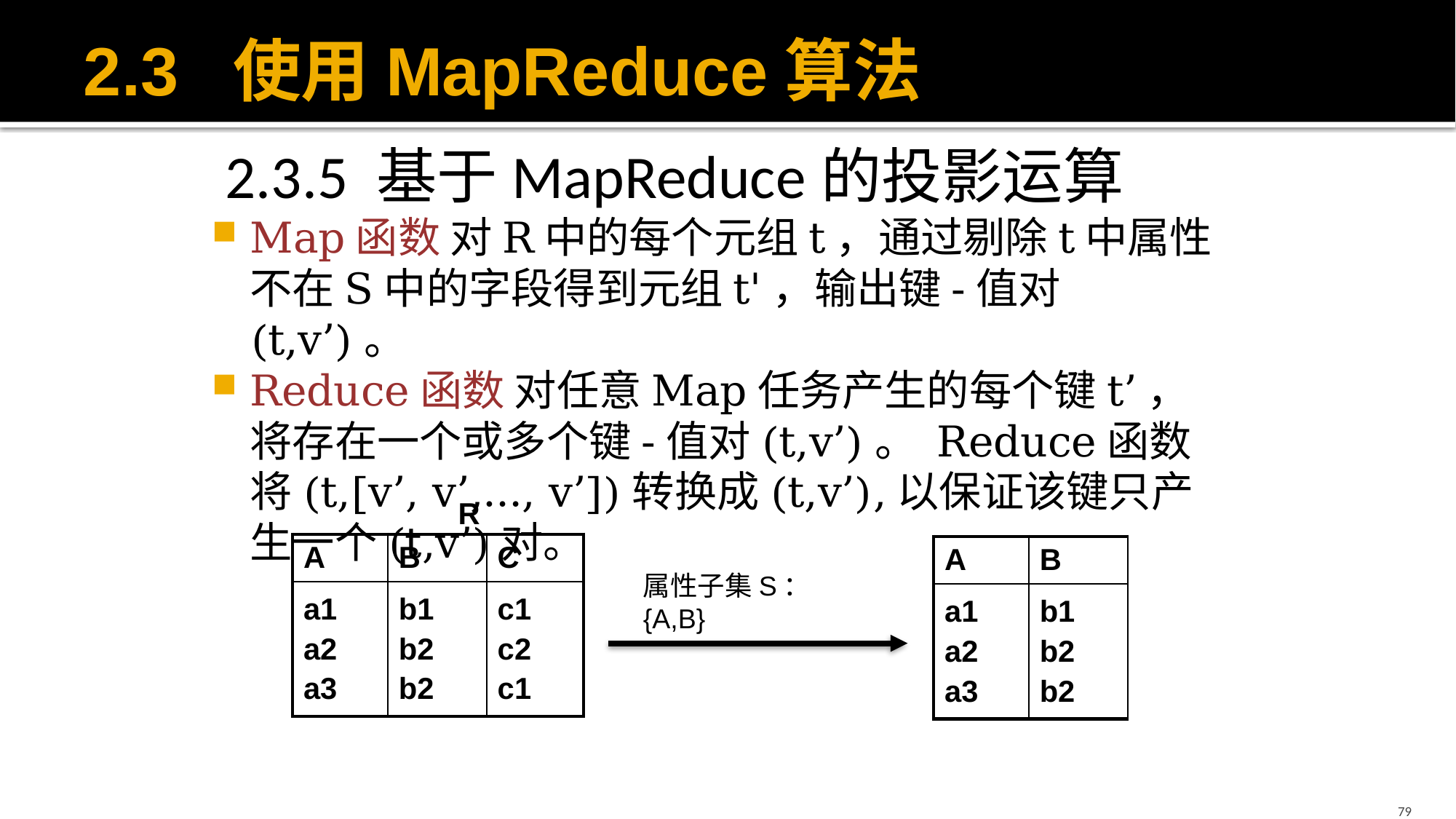

# 2.3  使用MapReduce算法
 2.3.5 基于MapReduce的投影运算
Map函数 对R中的每个元组t，通过剔除t中属性不在S中的字段得到元组t'，输出键-值对(t,v’)。
Reduce函数 对任意Map任务产生的每个键t’，将存在一个或多个键-值对(t,v’)。 Reduce函数将(t,[v’, v’,…, v’])转换成(t,v’),以保证该键只产生一个(t,v’)对。

R

| A | B | C |
| --- | --- | --- |
| a1 a2 a3 | b1 b2 b2 | c1 c2 c1 |
| A | B |
| --- | --- |
| a1 a2 a3 | b1 b2 b2 |
属性子集S：{A,B}
79